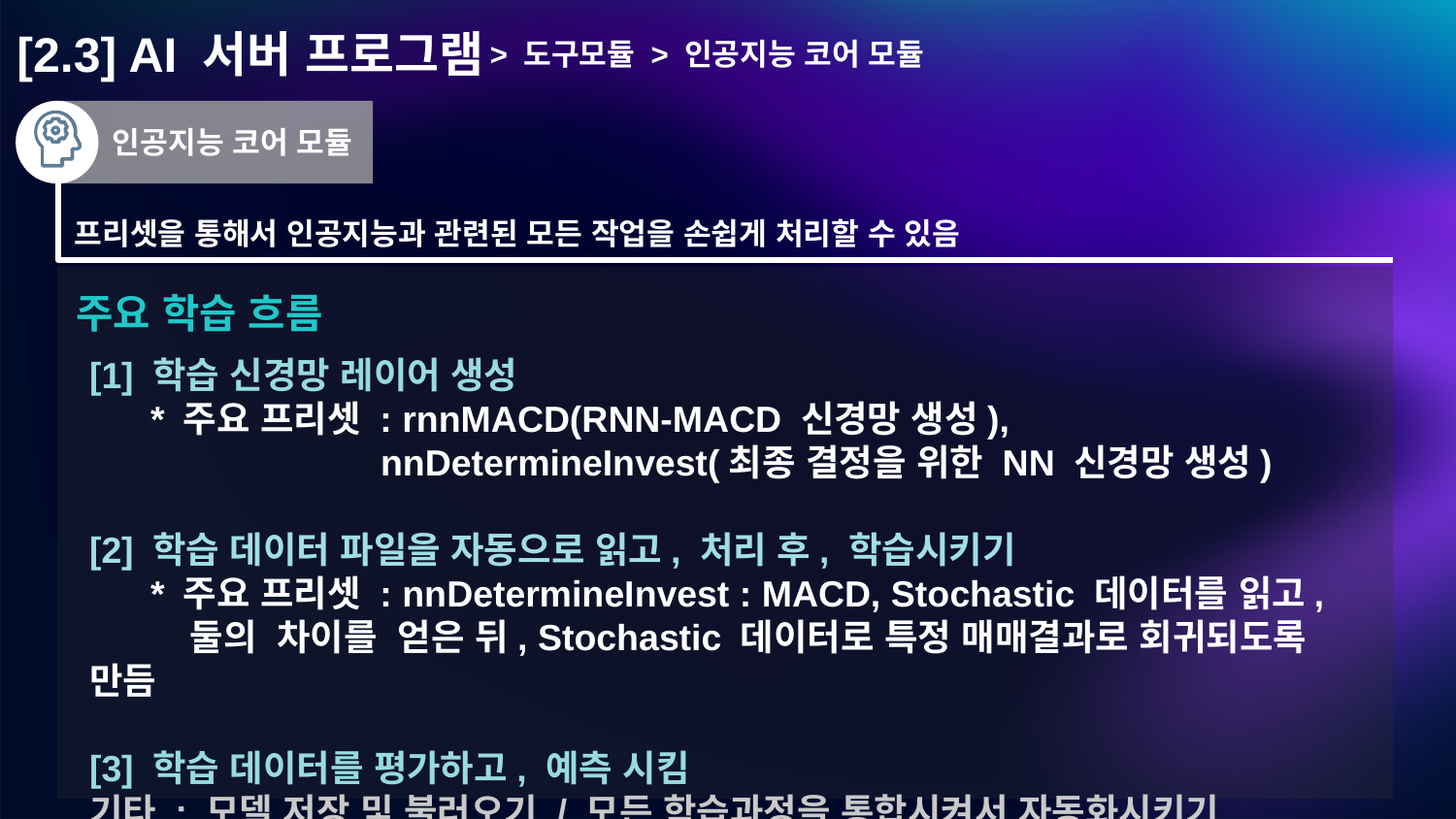

# [2.3] AI 서버 프로그램
> 도구모듈 > 인공지능 코어 모듈

인공지능 코어 모듈

프리셋을 통해서 인공지능과 관련된 모든 작업을 손쉽게 처리할 수 있음

주요 학습 흐름
[1] 학습 신경망 레이어 생성
      * 주요 프리셋 : rnnMACD(RNN-MACD 신경망 생성),    				nnDetermineInvest(최종 결정을 위한 NN 신경망 생성)

[2] 학습 데이터 파일을 자동으로 읽고, 처리 후, 학습시키기
      * 주요 프리셋 : nnDetermineInvest : MACD, Stochastic 데이터를 읽고,
         둘의  차이를  얻은 뒤, Stochastic 데이터로 특정 매매결과로 회귀되도록 만듬

[3] 학습 데이터를 평가하고, 예측 시킴
기타 : 모델 저장 및 불러오기 / 모든 학습과정을 통합시켜서 자동화시키기